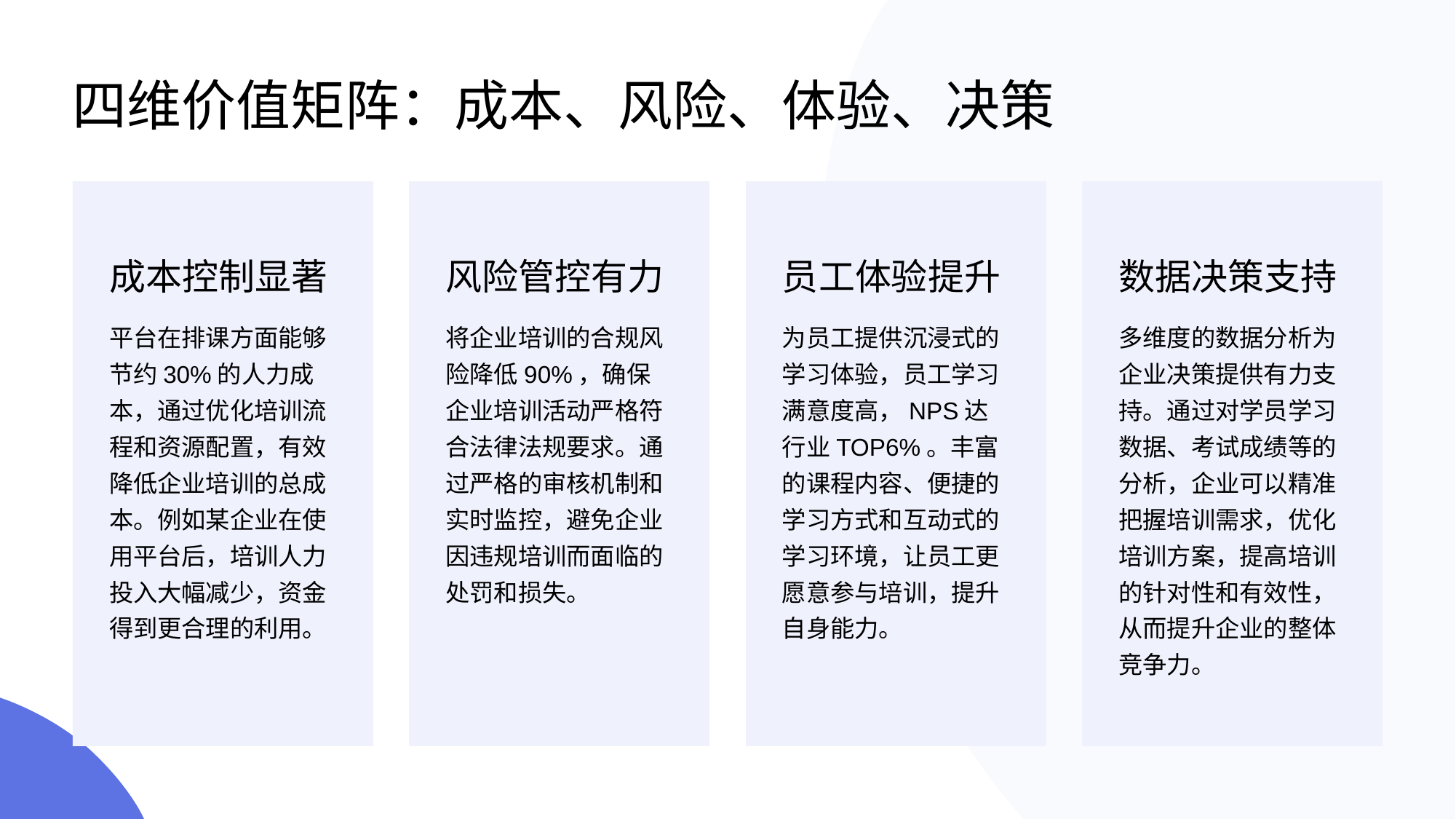

# 四维价值矩阵：成本、风险、体验、决策

成本控制显著
风险管控有力
员工体验提升
数据决策支持
平台在排课方面能够节约30%的人力成本，通过优化培训流程和资源配置，有效降低企业培训的总成本。例如某企业在使用平台后，培训人力投入大幅减少，资金得到更合理的利用。
将企业培训的合规风险降低90%，确保企业培训活动严格符合法律法规要求。通过严格的审核机制和实时监控，避免企业因违规培训而面临的处罚和损失。
为员工提供沉浸式的学习体验，员工学习满意度高，NPS达行业TOP6%。丰富的课程内容、便捷的学习方式和互动式的学习环境，让员工更愿意参与培训，提升自身能力。
多维度的数据分析为企业决策提供有力支持。通过对学员学习数据、考试成绩等的分析，企业可以精准把握培训需求，优化培训方案，提高培训的针对性和有效性，从而提升企业的整体竞争力。